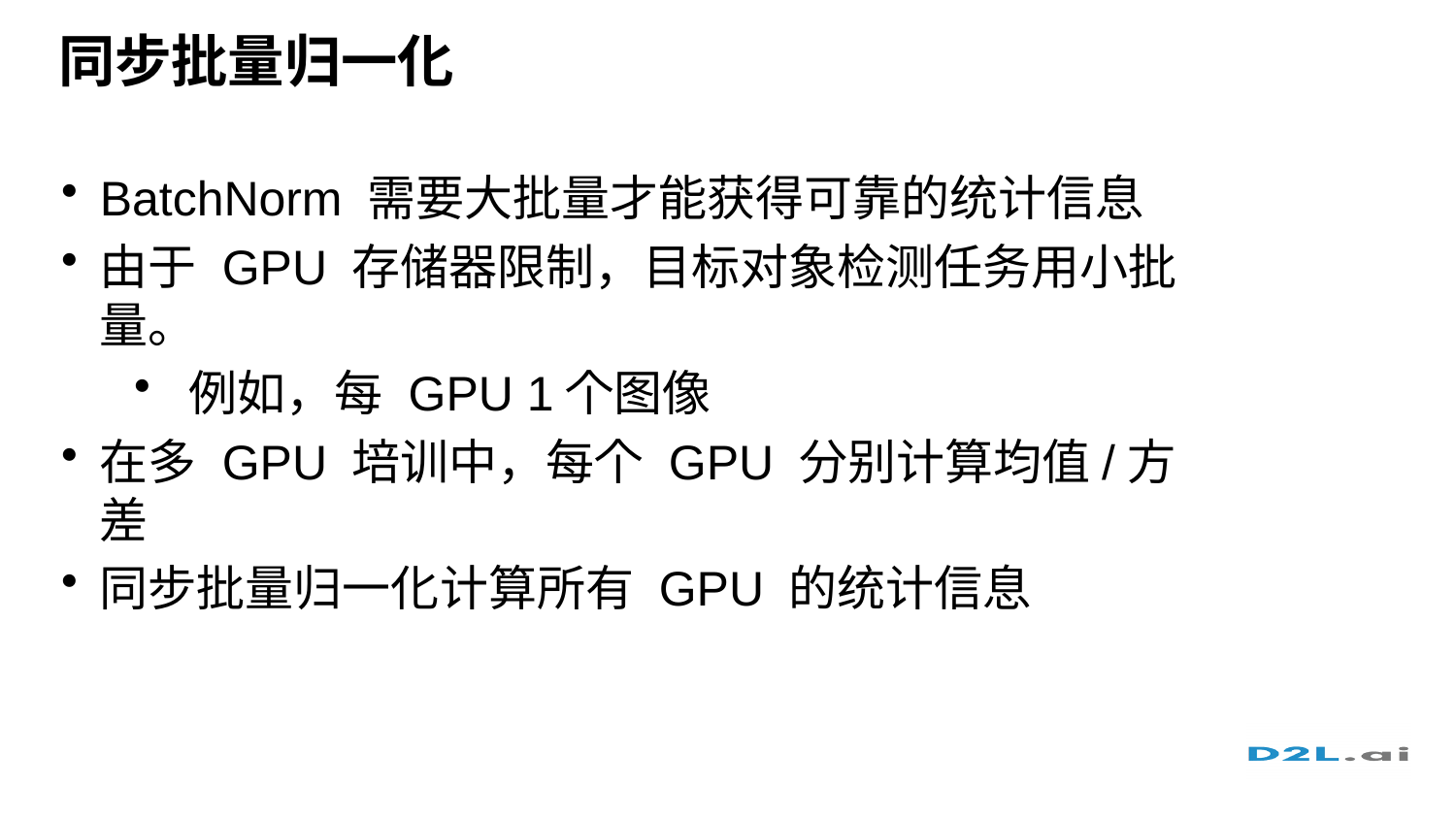

# 同步批量归一化
BatchNorm 需要大批量才能获得可靠的统计信息
由于 GPU 存储器限制，目标对象检测任务用小批量。
例如，每 GPU 1个图像
在多 GPU 培训中，每个 GPU 分别计算均值/方差
同步批量归一化计算所有 GPU 的统计信息